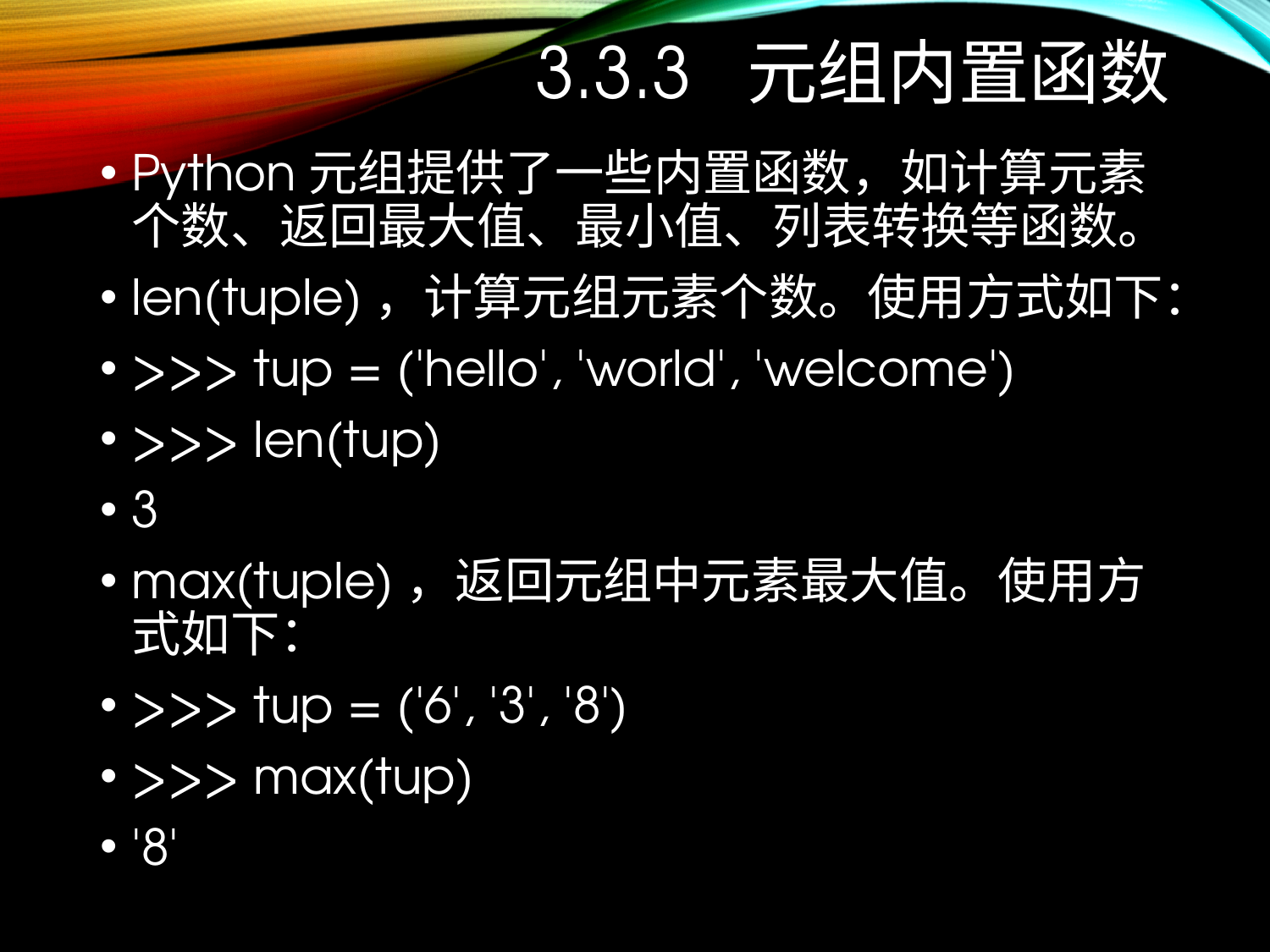

# 3.3.3  元组内置函数
Python元组提供了一些内置函数，如计算元素个数、返回最大值、最小值、列表转换等函数。
len(tuple)，计算元组元素个数。使用方式如下：
>>> tup = ('hello', 'world', 'welcome')
>>> len(tup)
3
max(tuple)，返回元组中元素最大值。使用方式如下：
>>> tup = ('6', '3', '8')
>>> max(tup)
'8'